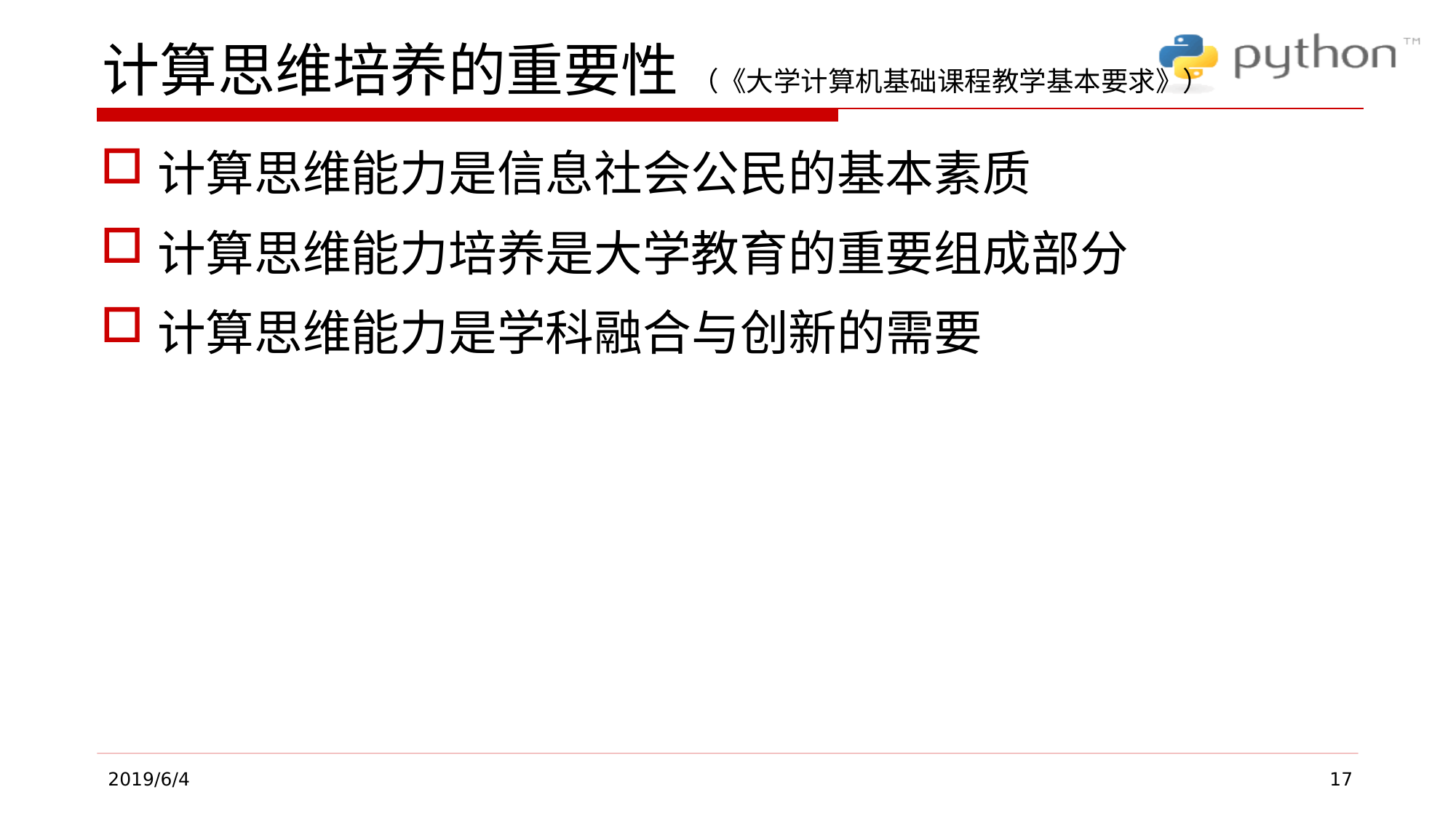

# 计算思维培养的重要性 （《大学计算机基础课程教学基本要求》）
计算思维能力是信息社会公民的基本素质
计算思维能力培养是大学教育的重要组成部分
计算思维能力是学科融合与创新的需要
17
2019/6/4